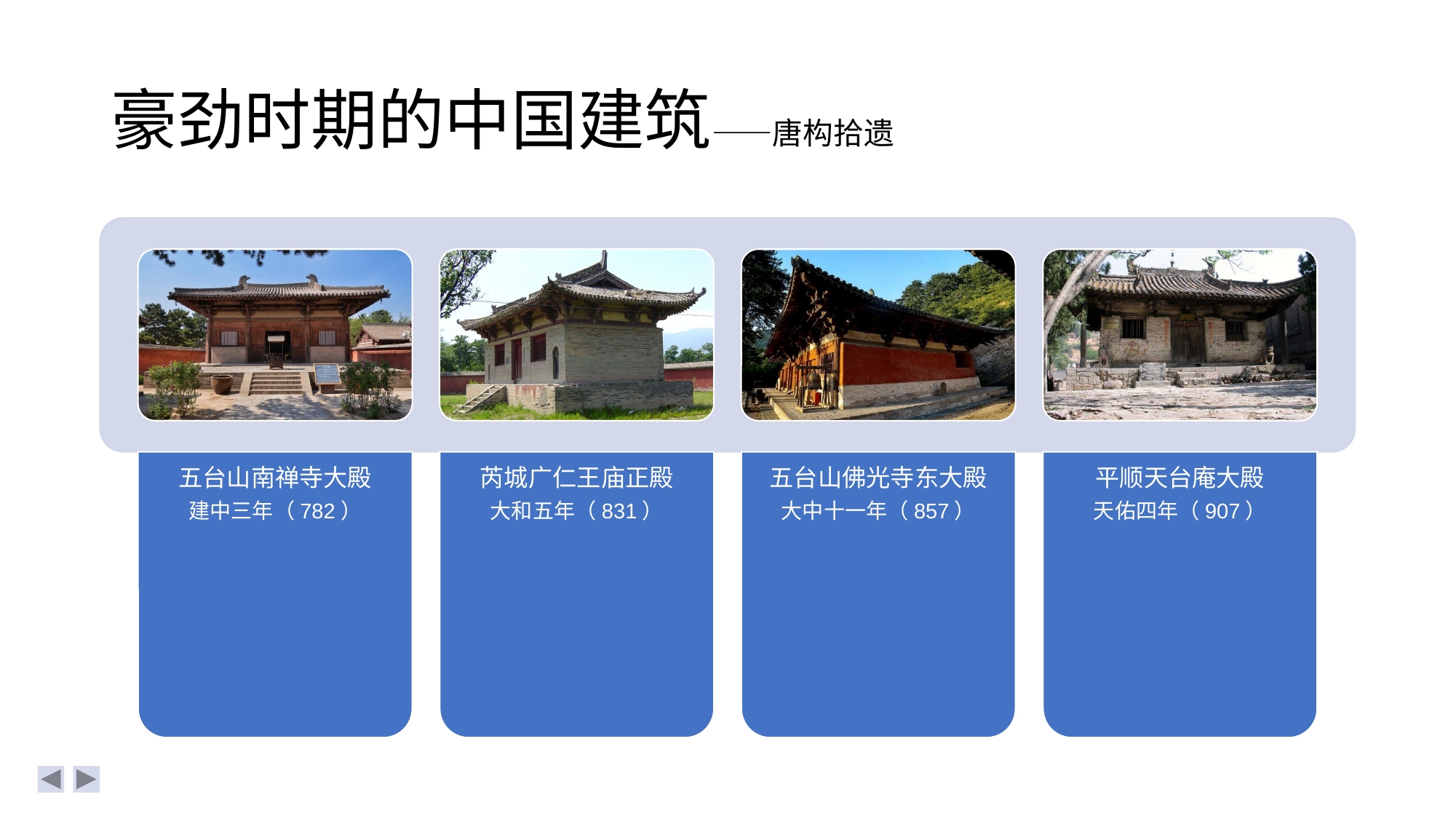

# 豪劲时期的中国建筑——唐构拾遗
五台山南禅寺大殿
建中三年（782）
芮城广仁王庙正殿
大和五年（831）
五台山佛光寺东大殿
大中十一年（857）
平顺天台庵大殿
天佑四年（907）